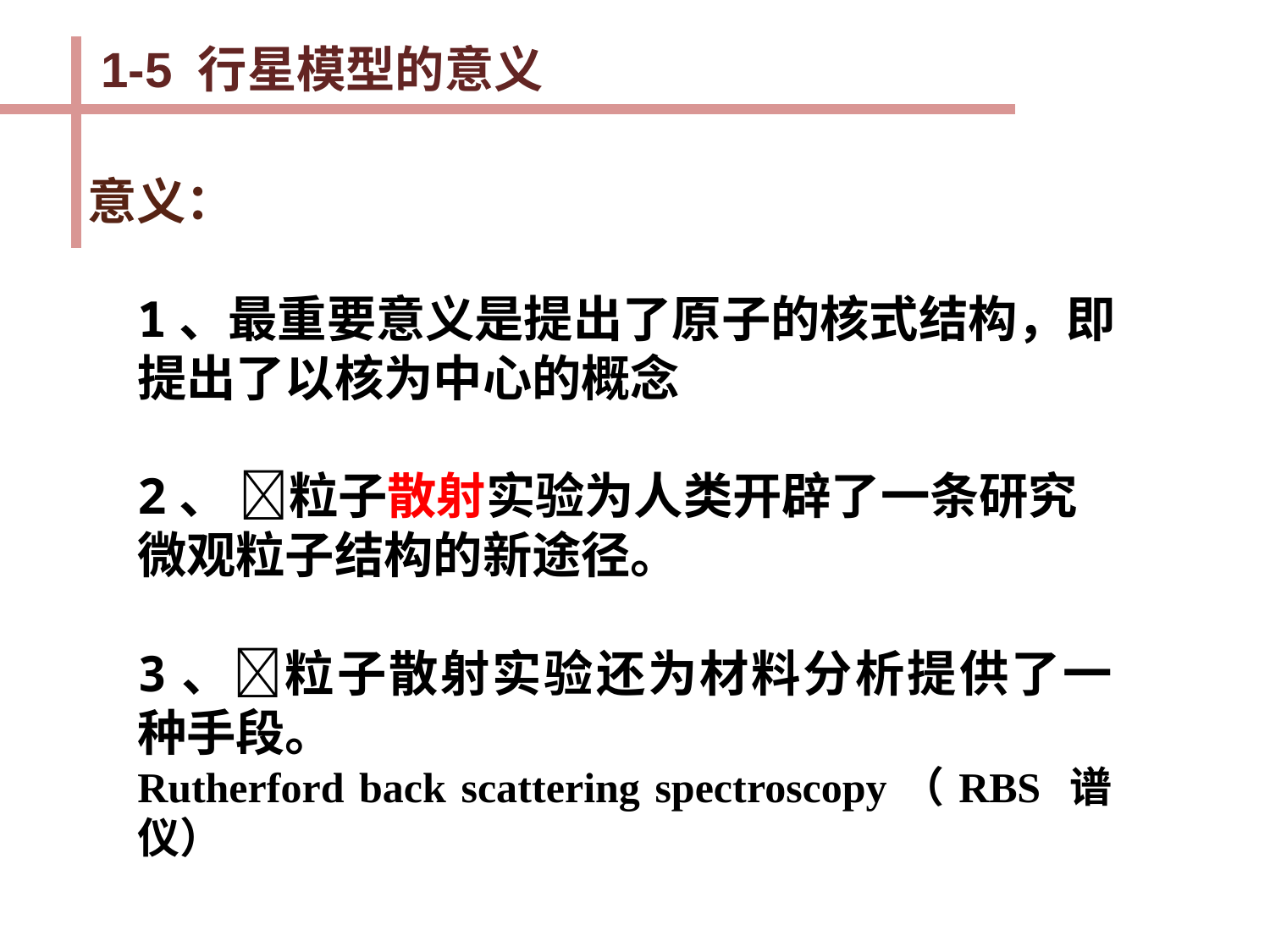

1-5 行星模型的意义
意义：
1、最重要意义是提出了原子的核式结构，即提出了以核为中心的概念
2、 α粒子散射实验为人类开辟了一条研究微观粒子结构的新途径。
3、α粒子散射实验还为材料分析提供了一种手段。
Rutherford back scattering spectroscopy（RBS 谱仪）